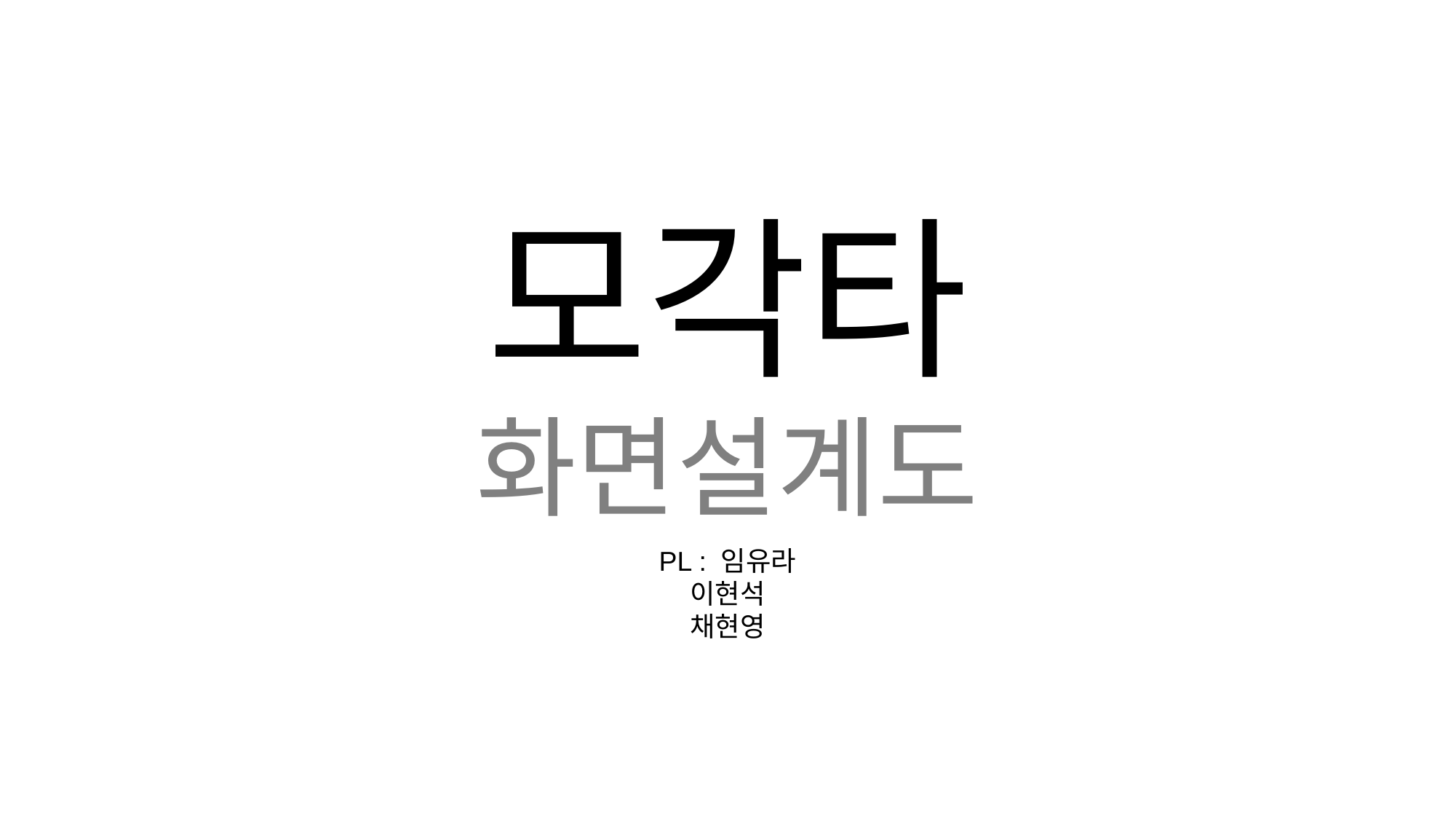

모각타
화면설계도
PL : 임유라
이현석
채현영